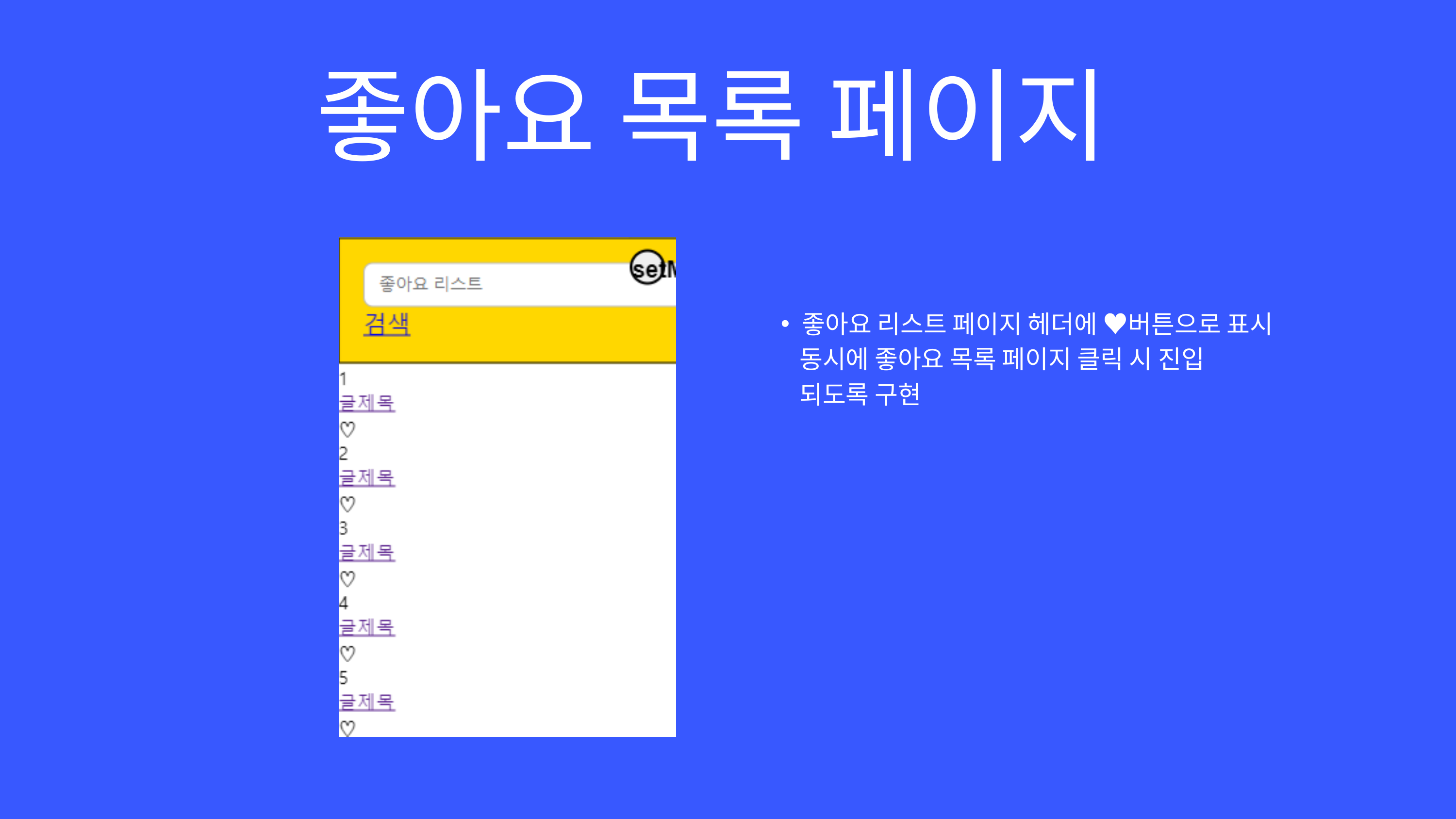

좋아요 목록 페이지

좋아요 리스트 페이지 헤더에 ♥버튼으로 표시
      동시에 좋아요 목록 페이지 클릭 시 진입
      되도록 구현